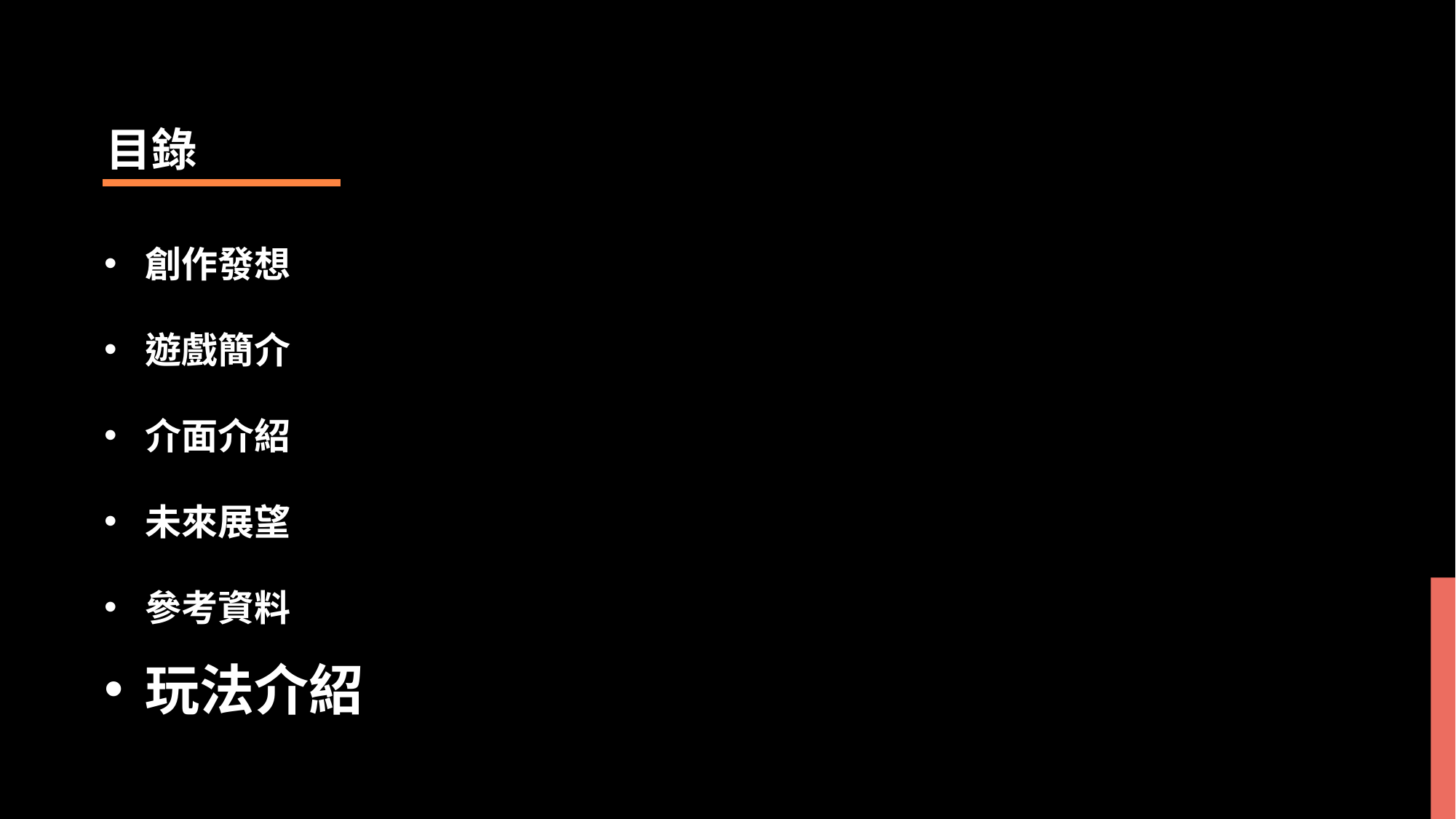

目錄
創作發想
遊戲簡介
介面介紹
未來展望
參考資料
玩法介紹